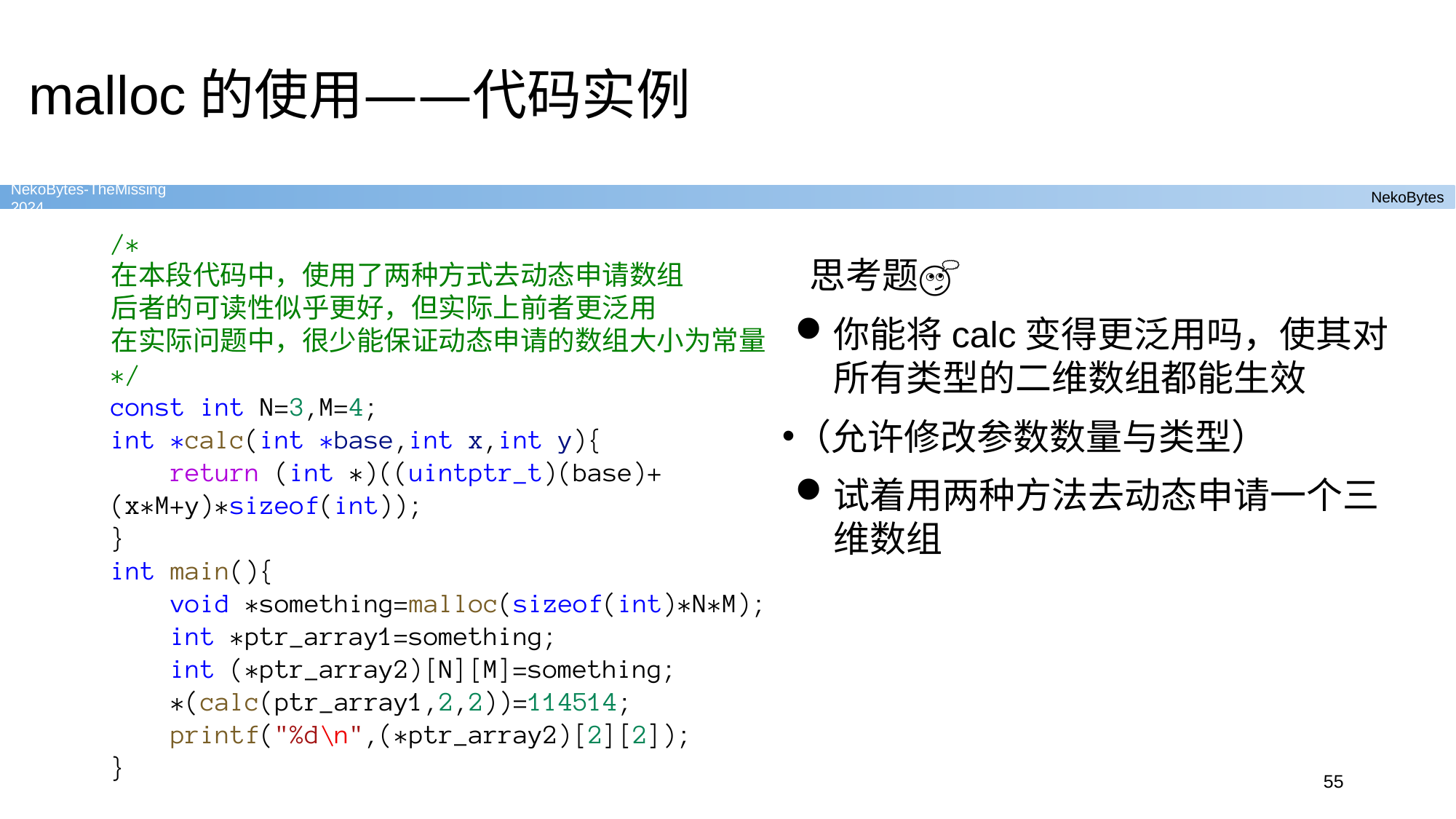

# malloc的使用——代码实例
/*
在本段代码中，使用了两种方式去动态申请数组
后者的可读性似乎更好，但实际上前者更泛用
在实际问题中，很少能保证动态申请的数组大小为常量
*/
const int N=3,M=4;
int *calc(int *base,int x,int y){
    return (int *)((uintptr_t)(base)+(x*M+y)*sizeof(int));
}
int main(){
    void *something=malloc(sizeof(int)*N*M);
    int *ptr_array1=something;
    int (*ptr_array2)[N][M]=something;
    *(calc(ptr_array1,2,2))=114514;
    printf("%d\n",(*ptr_array2)[2][2]);
}
思考题🤔
你能将calc变得更泛用吗，使其对所有类型的二维数组都能生效
（允许修改参数数量与类型）
试着用两种方法去动态申请一个三维数组
55